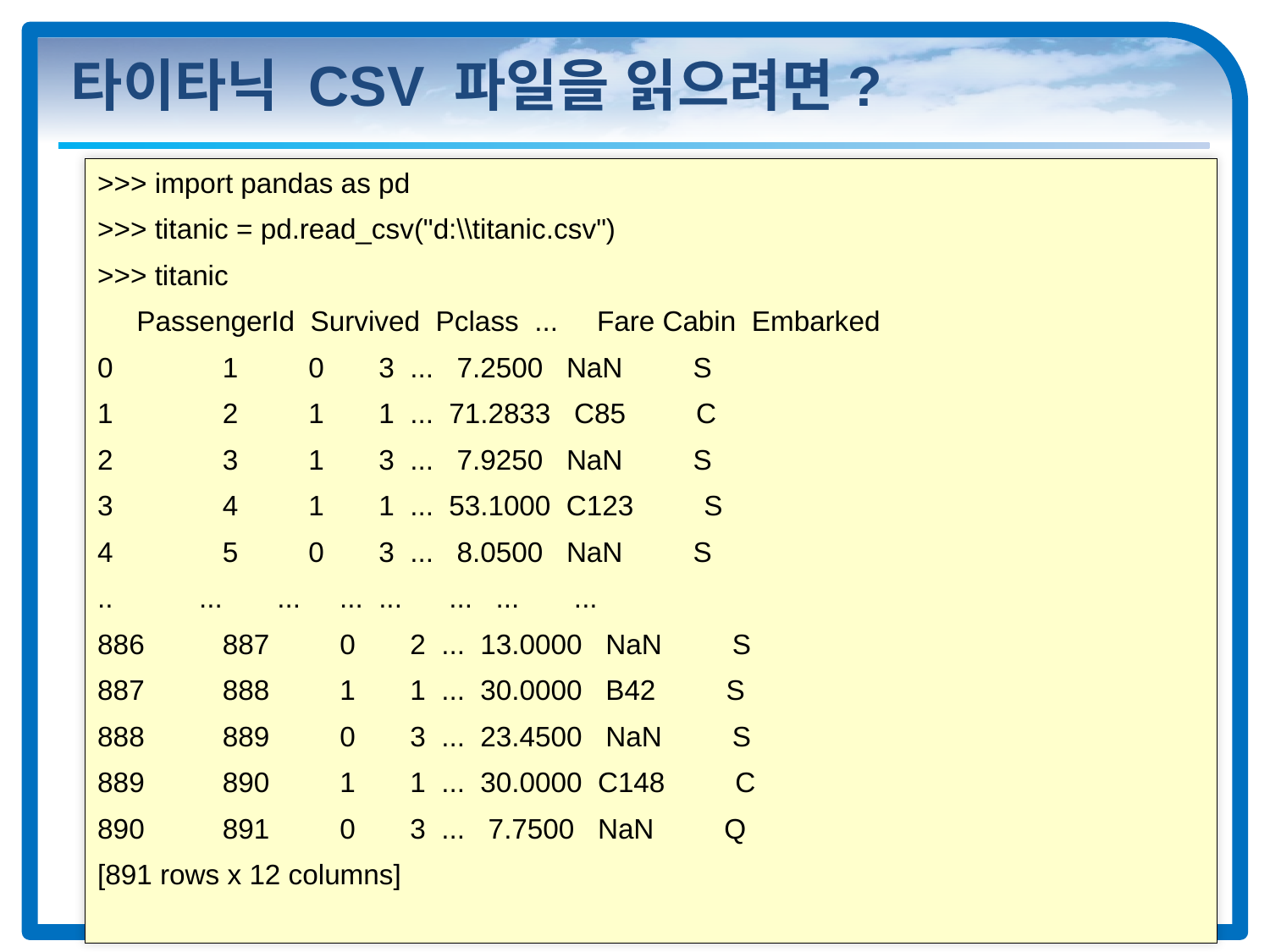

# 타이타닉 CSV 파일을 읽으려면?
>>> import pandas as pd
>>> titanic = pd.read_csv("d:\\titanic.csv")
>>> titanic
     PassengerId  Survived  Pclass  ...     Fare Cabin  Embarked
0              1         0       3  ...   7.2500   NaN         S
1              2         1       1  ...  71.2833   C85         C
2              3         1       3  ...   7.9250   NaN         S
3              4         1       1  ...  53.1000  C123         S
4              5         0       3  ...   8.0500   NaN         S
..           ...       ...     ...  ...      ...   ...       ...
886          887         0       2  ...  13.0000   NaN         S
887          888         1       1  ...  30.0000   B42         S
888          889         0       3  ...  23.4500   NaN         S
889          890         1       1  ...  30.0000  C148         C
890          891         0       3  ...   7.7500   NaN         Q
[891 rows x 12 columns]